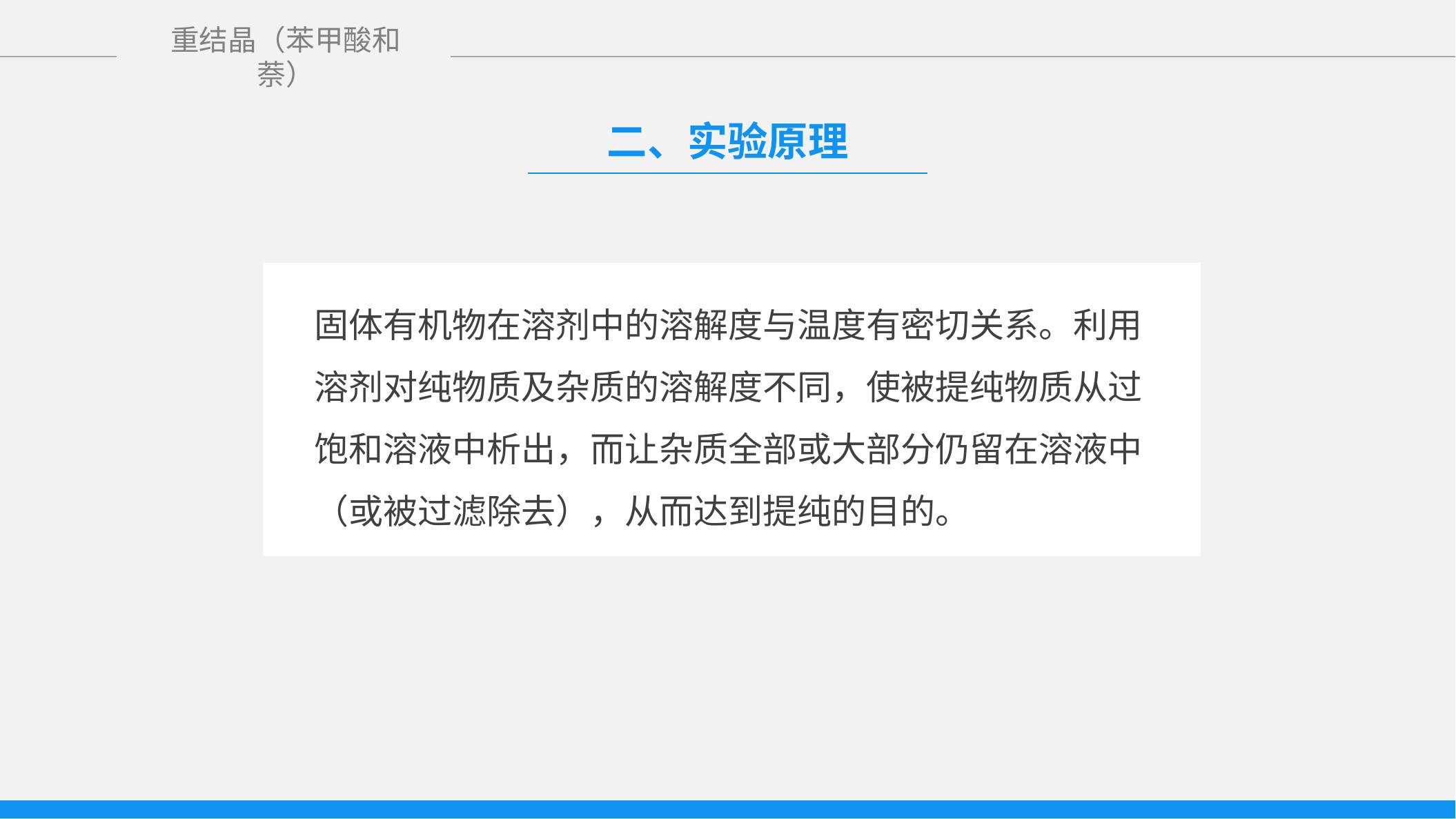

二、实验原理

固体有机物在溶剂中的溶解度与温度有密切关系。利用溶剂对纯物质及杂质的溶解度不同，使被提纯物质从过饱和溶液中析出，而让杂质全部或大部分仍留在溶液中（或被过滤除去），从而达到提纯的目的。